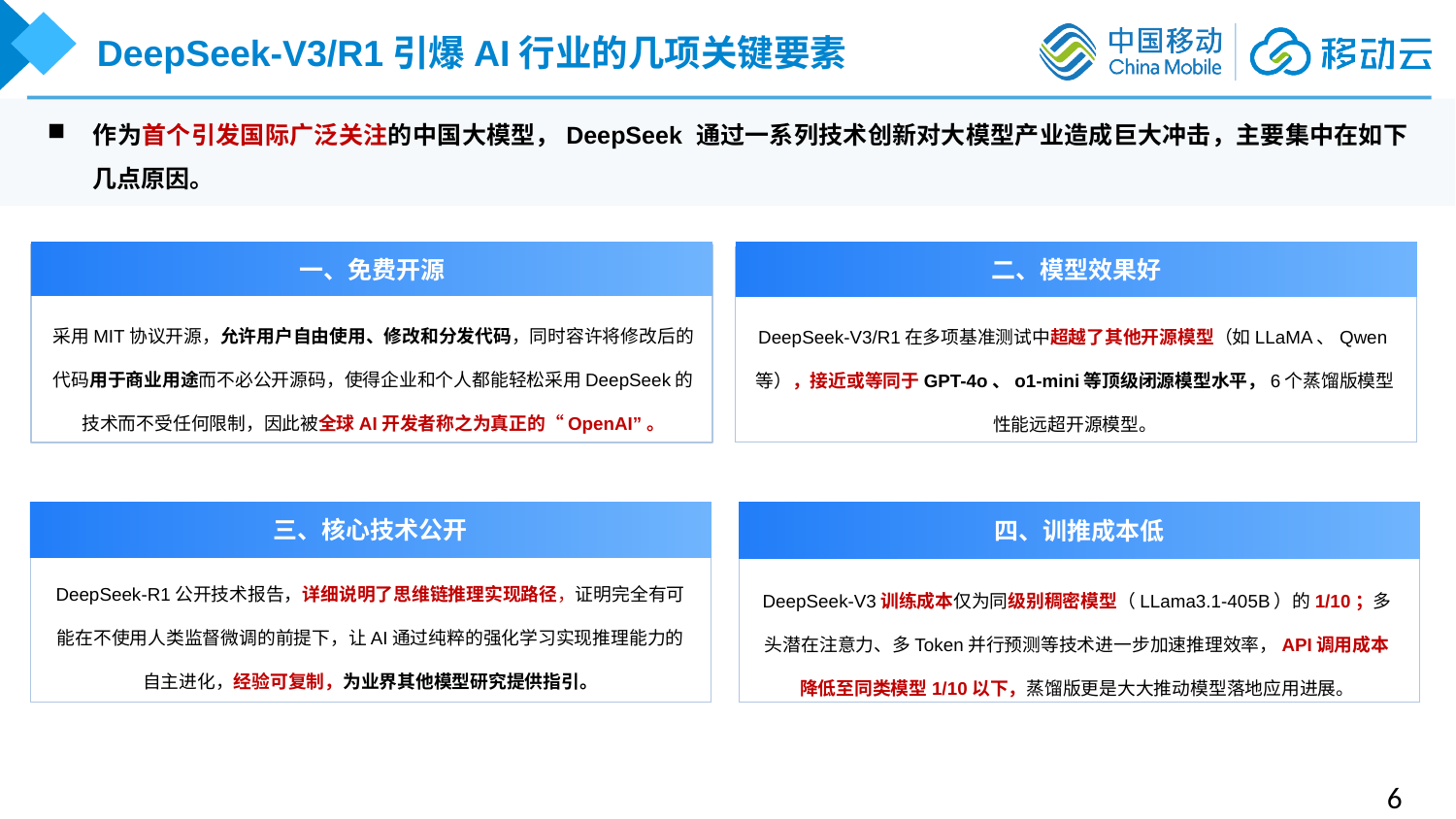

DeepSeek-V3/R1引爆AI行业的几项关键要素
作为首个引发国际广泛关注的中国大模型，DeepSeek 通过一系列技术创新对大模型产业造成巨大冲击，主要集中在如下几点原因。
一、免费开源

采用MIT协议开源，允许用户自由使用、修改和分发代码，同时容许将修改后的代码用于商业用途而不必公开源码，使得企业和个人都能轻松采用DeepSeek的技术而不受任何限制，因此被全球AI开发者称之为真正的“OpenAI”。
二、模型效果好

DeepSeek-V3/R1在多项基准测试中超越了其他开源模型（如LLaMA、Qwen等），接近或等同于GPT-4o、o1-mini等顶级闭源模型水平，6个蒸馏版模型性能远超开源模型。
三、核心技术公开

DeepSeek-R1公开技术报告，详细说明了思维链推理实现路径，证明完全有可能在不使用人类监督微调的前提下，让AI通过纯粹的强化学习实现推理能力的自主进化，经验可复制，为业界其他模型研究提供指引。

四、训推成本低
DeepSeek-V3训练成本仅为同级别稠密模型（LLama3.1-405B）的1/10；多头潜在注意力、多Token并行预测等技术进一步加速推理效率，API调用成本降低至同类模型1/10以下，蒸馏版更是大大推动模型落地应用进展。